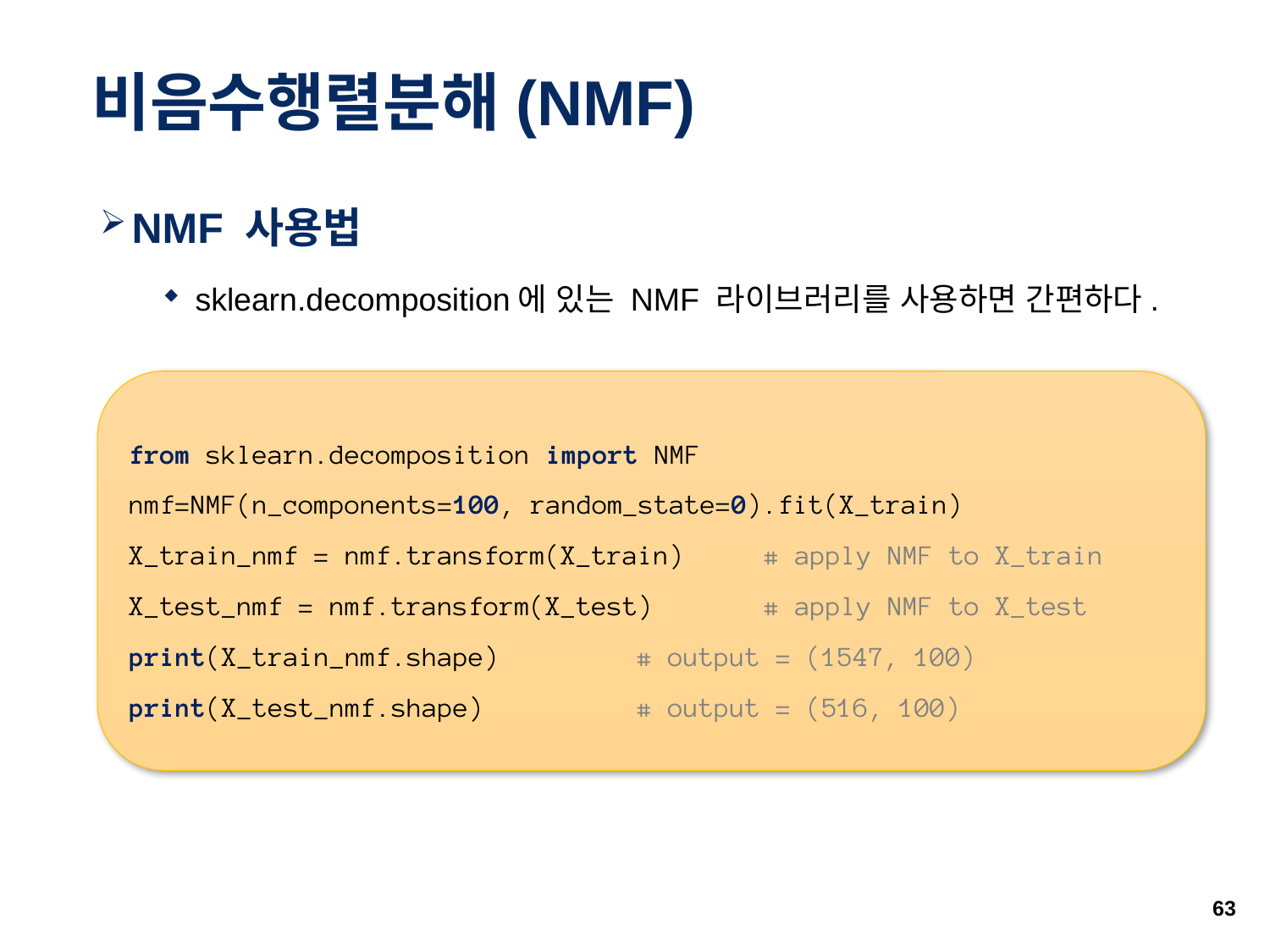

# 비음수행렬분해(NMF)
NMF 사용법
sklearn.decomposition에 있는 NMF 라이브러리를 사용하면 간편하다.

from sklearn.decomposition import NMF
nmf=NMF(n_components=100, random_state=0).fit(X_train)
X_train_nmf = nmf.transform(X_train)	# apply NMF to X_train
X_test_nmf = nmf.transform(X_test) 	# apply NMF to X_test
print(X_train_nmf.shape)	 	# output = (1547, 100)
print(X_test_nmf.shape) 	 	# output = (516, 100)
63